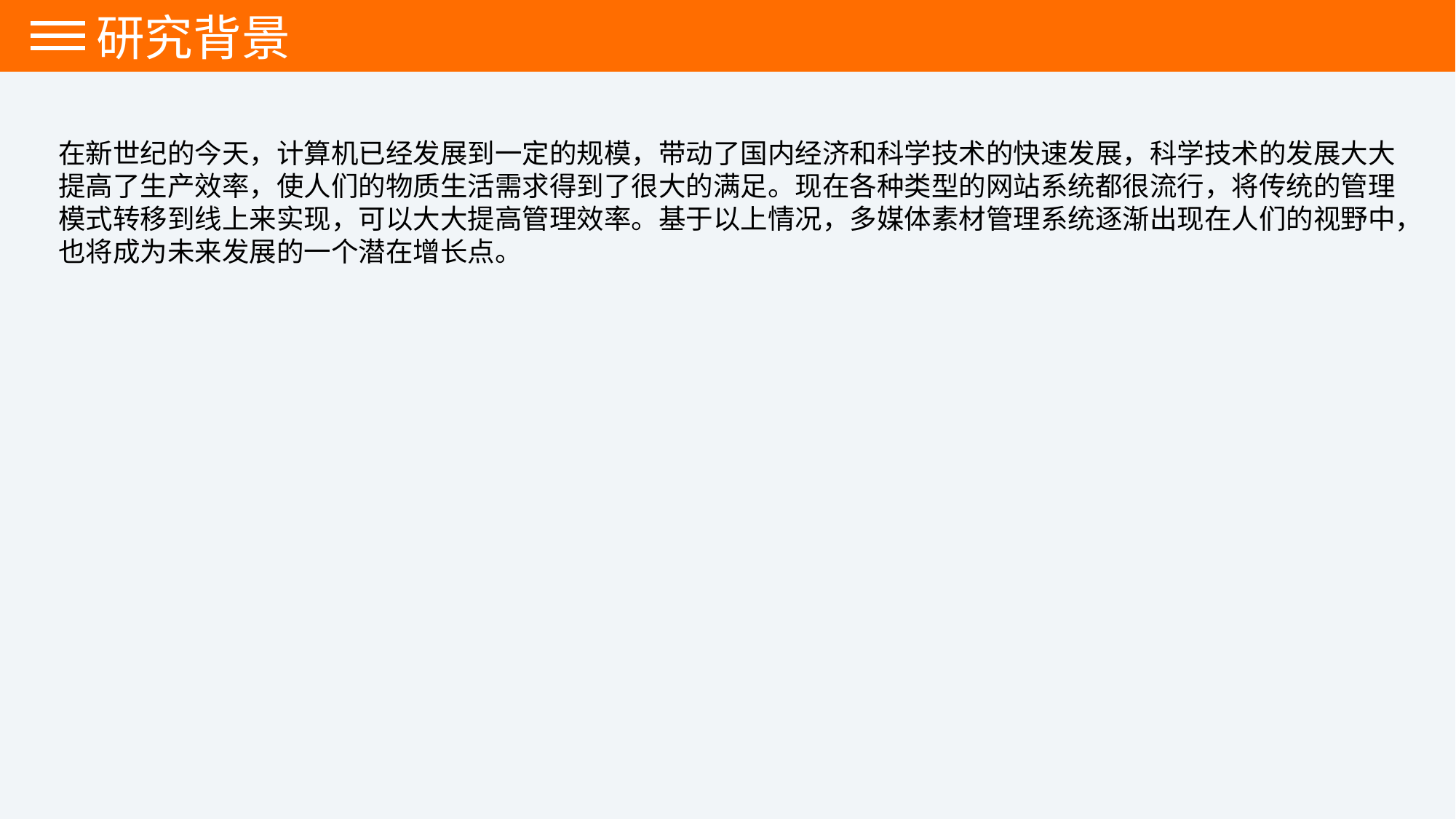

研究背景
在新世纪的今天，计算机已经发展到一定的规模，带动了国内经济和科学技术的快速发展，科学技术的发展大大提高了生产效率，使人们的物质生活需求得到了很大的满足。现在各种类型的网站系统都很流行，将传统的管理模式转移到线上来实现，可以大大提高管理效率。基于以上情况，多媒体素材管理系统逐渐出现在人们的视野中，也将成为未来发展的一个潜在增长点。